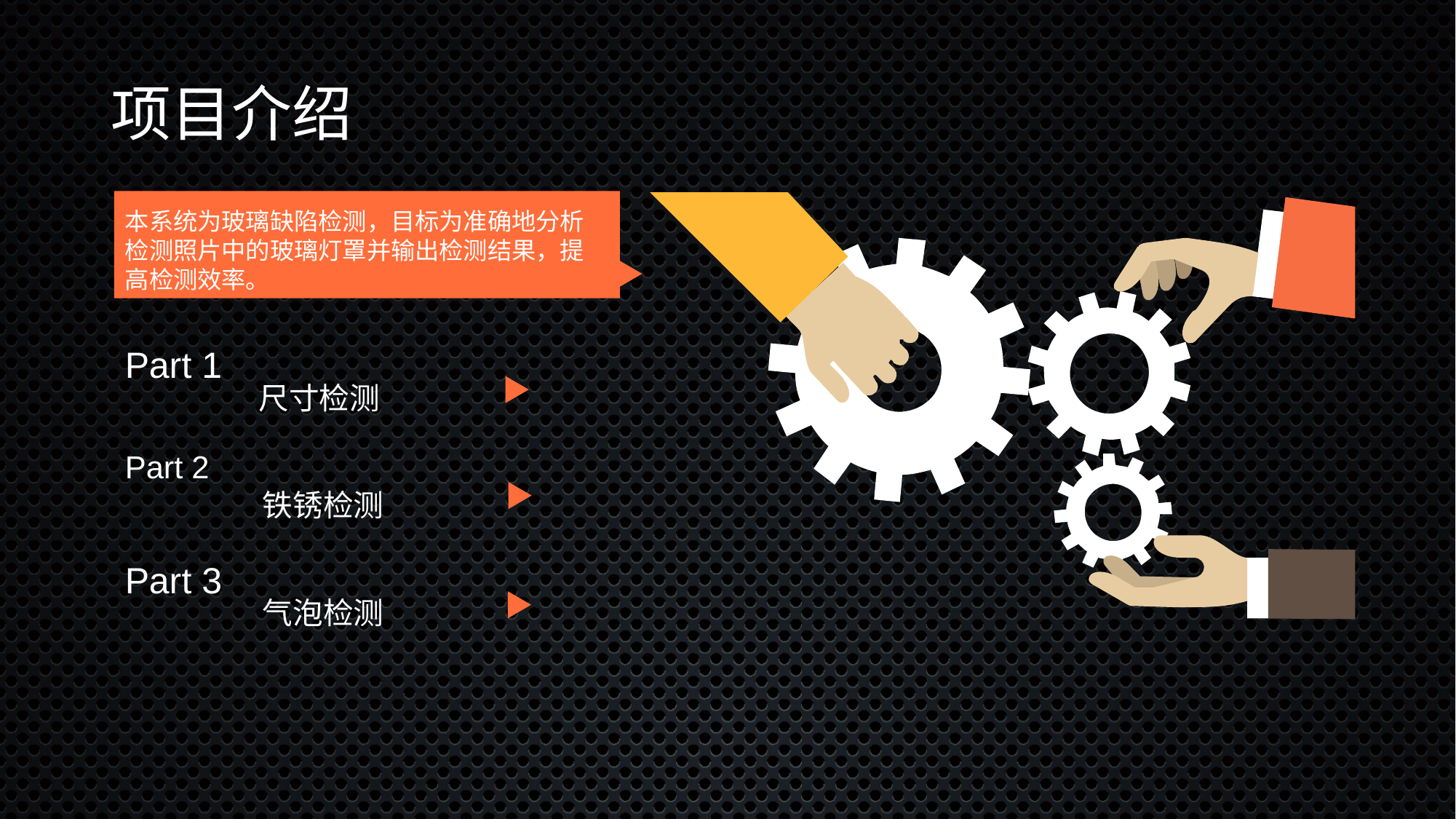

# 项目介绍

本系统为玻璃缺陷检测，目标为准确地分析检测照片中的玻璃灯罩并输出检测结果，提高检测效率。

Part 1
尺寸检测

Part 2

铁锈检测

Part 3

气泡检测